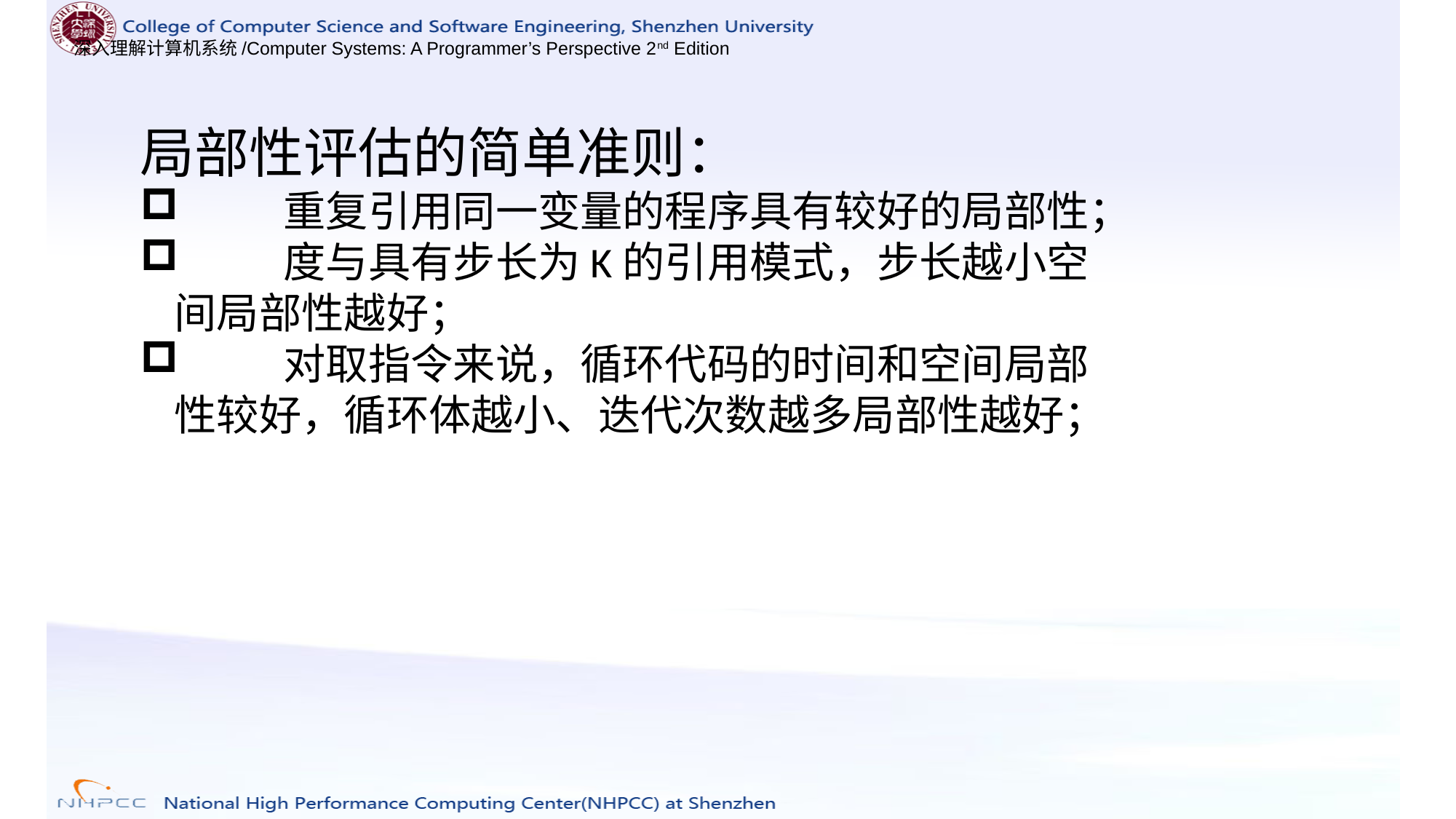

局部性评估的简单准则：
	重复引用同一变量的程序具有较好的局部性；
	度与具有步长为K的引用模式，步长越小空间局部性越好；
	对取指令来说，循环代码的时间和空间局部性较好，循环体越小、迭代次数越多局部性越好；
36